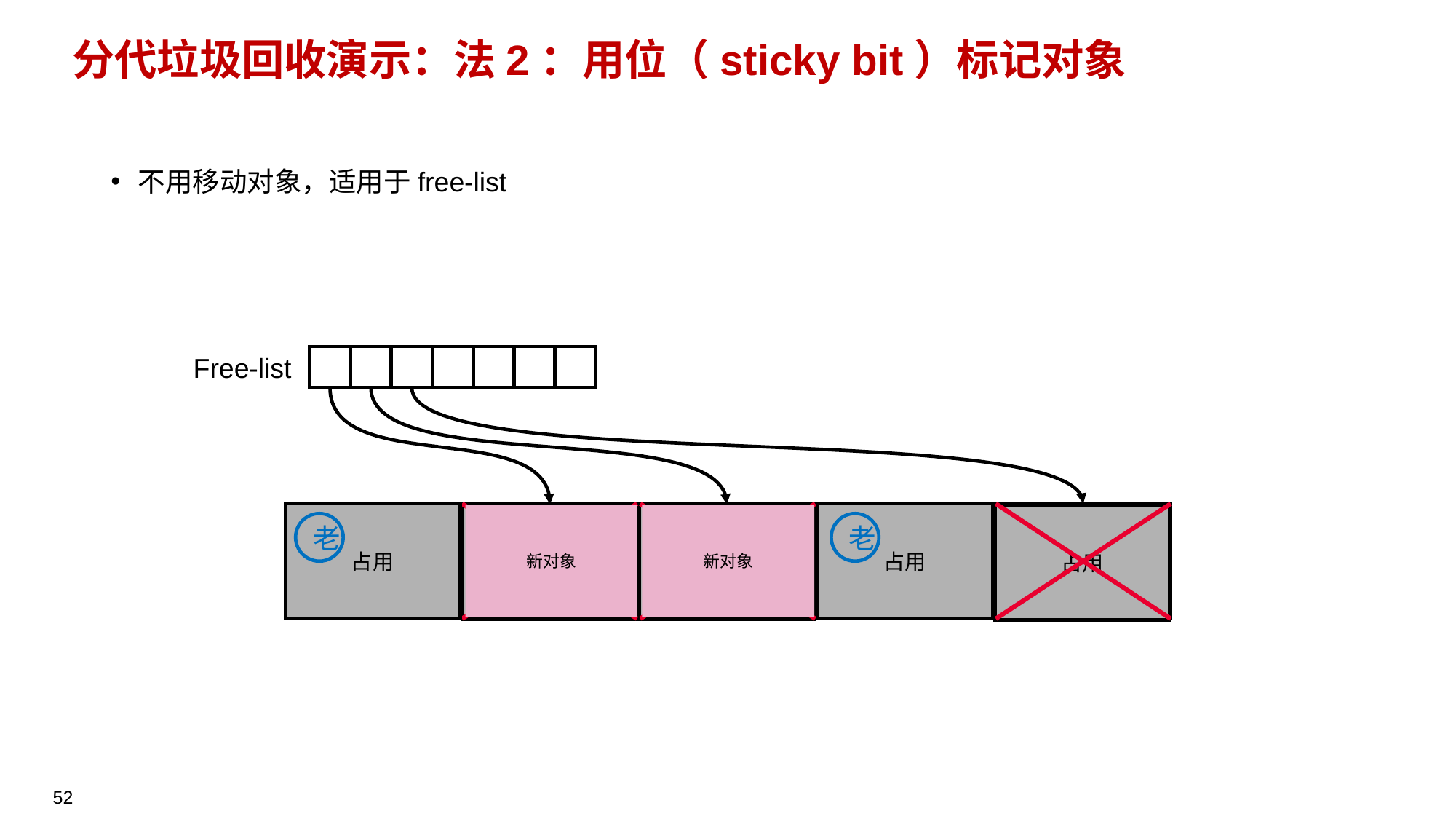

# 分代垃圾回收演示：法2：用位（sticky bit）标记对象
不用移动对象，适用于free-list

Free-list
空闲
空闲
空闲
占用
占用
占用
占用
新对象
占用
新对象
老
老